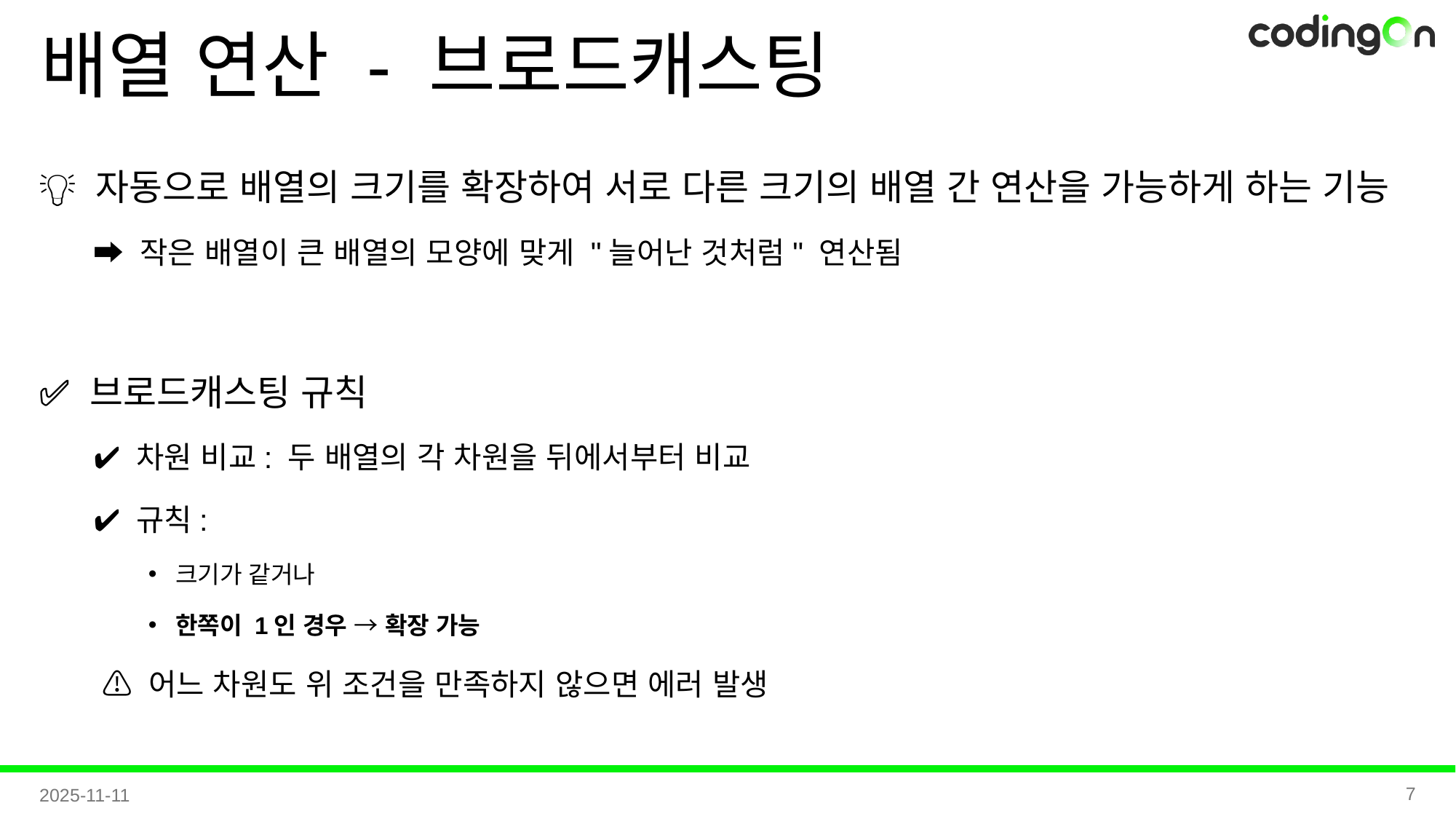

# 배열 연산 - 브로드캐스팅
💡 자동으로 배열의 크기를 확장하여 서로 다른 크기의 배열 간 연산을 가능하게 하는 기능
➡️ 작은 배열이 큰 배열의 모양에 맞게 "늘어난 것처럼" 연산됨

✅ 브로드캐스팅 규칙
✔️ 차원 비교: 두 배열의 각 차원을 뒤에서부터 비교
✔️ 규칙:
크기가 같거나
한쪽이 1인 경우 → 확장 가능
 ⚠️ 어느 차원도 위 조건을 만족하지 않으면 에러 발생
7
2025-11-11